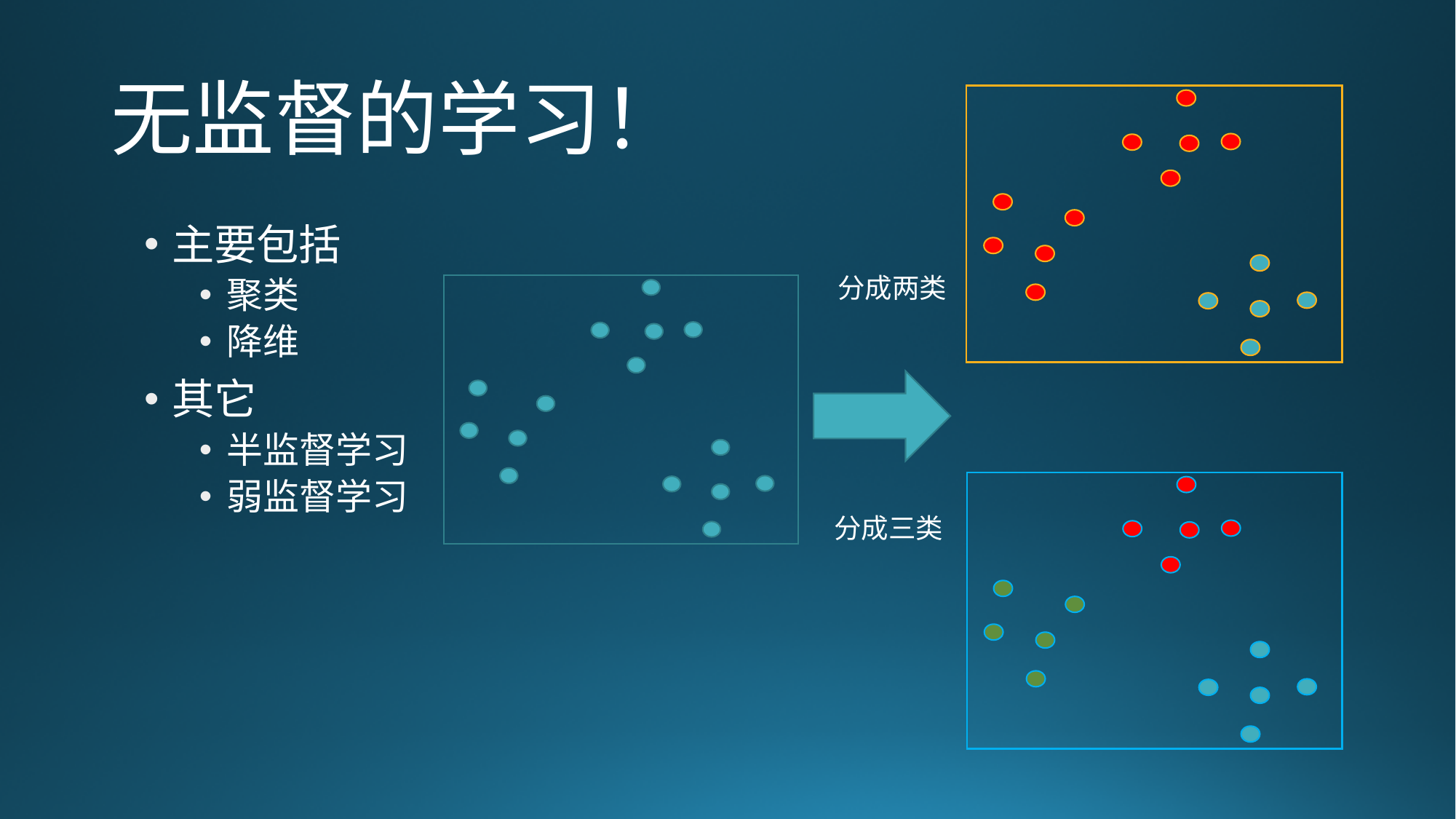

# 无监督的学习！

主要包括
聚类
降维
其它
半监督学习
弱监督学习

分成两类

分成三类